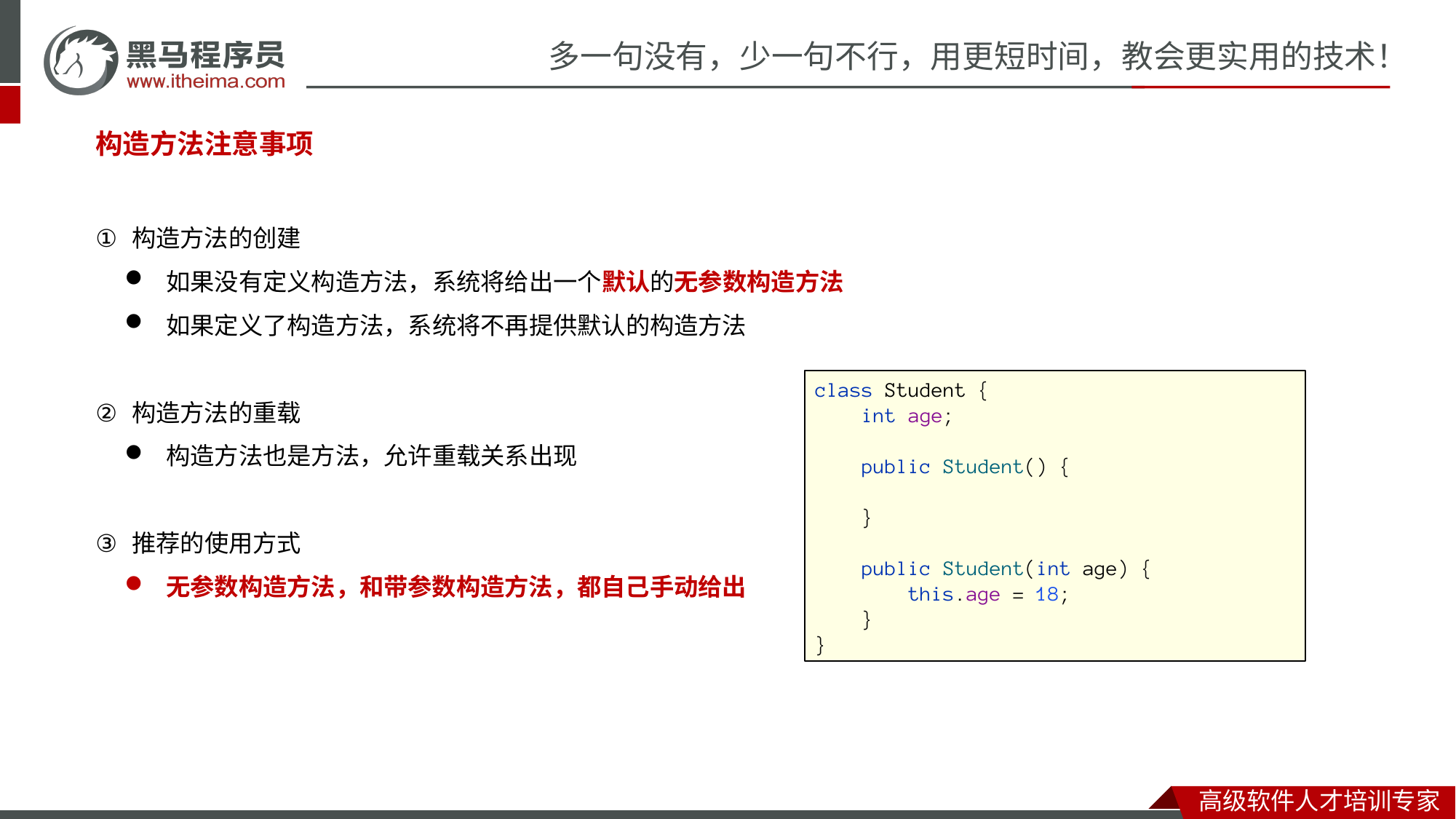

#
构造方法注意事项

构造方法的创建
如果没有定义构造方法，系统将给出一个默认的无参数构造方法
如果定义了构造方法，系统将不再提供默认的构造方法

构造方法的重载
构造方法也是方法，允许重载关系出现

推荐的使用方式
无参数构造方法，和带参数构造方法，都自己手动给出
class Student {
    int age;
    public Student() {
    }
    public Student(int age) {
        this.age = 18;
    }
}